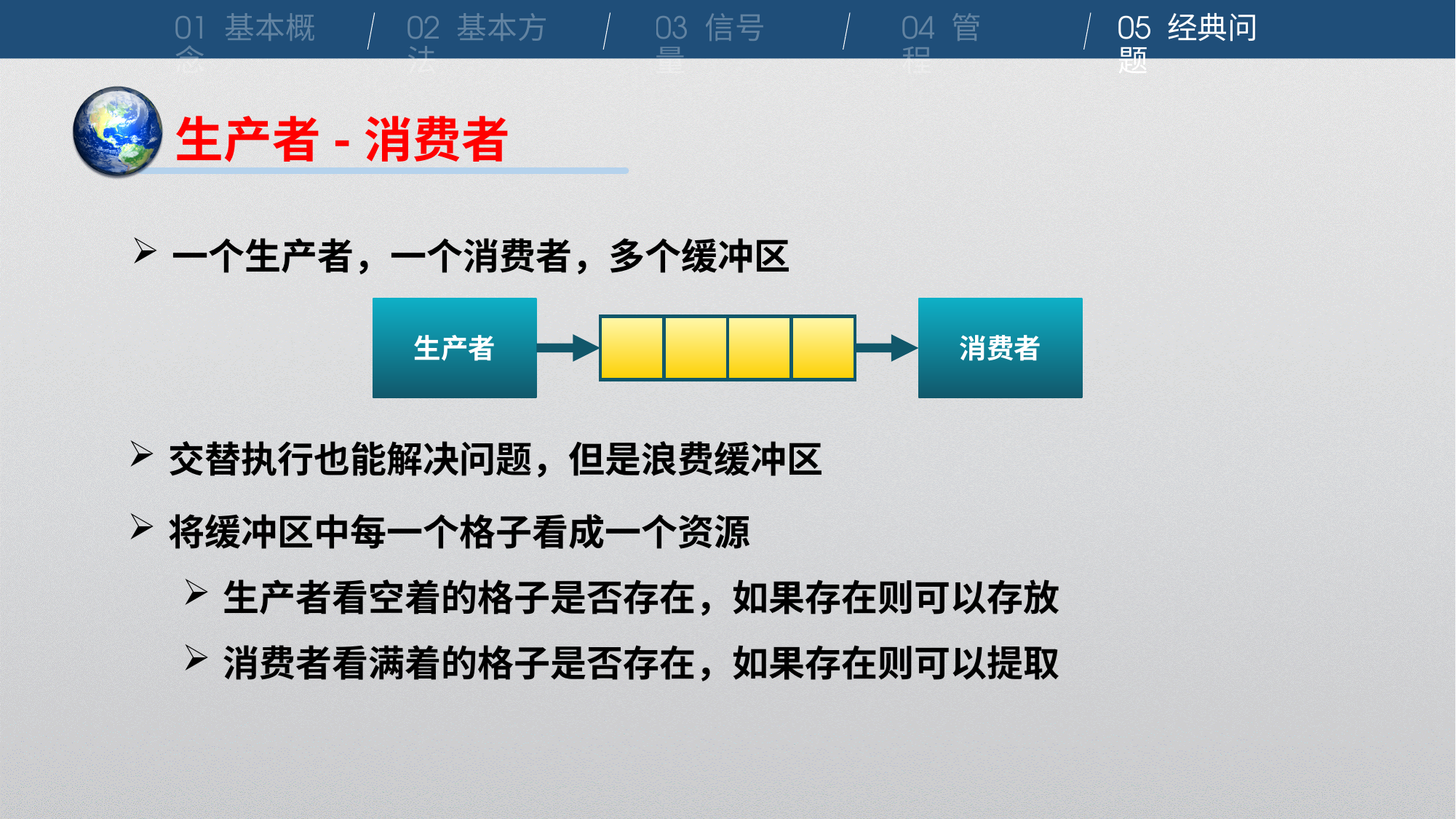

01 基本概念
02 基本方法
03 信号量
04 管程
05 经典问题
生产者-消费者
一个生产者，一个消费者，多个缓冲区
生产者
消费者

交替执行也能解决问题，但是浪费缓冲区
将缓冲区中每一个格子看成一个资源
生产者看空着的格子是否存在，如果存在则可以存放
消费者看满着的格子是否存在，如果存在则可以提取